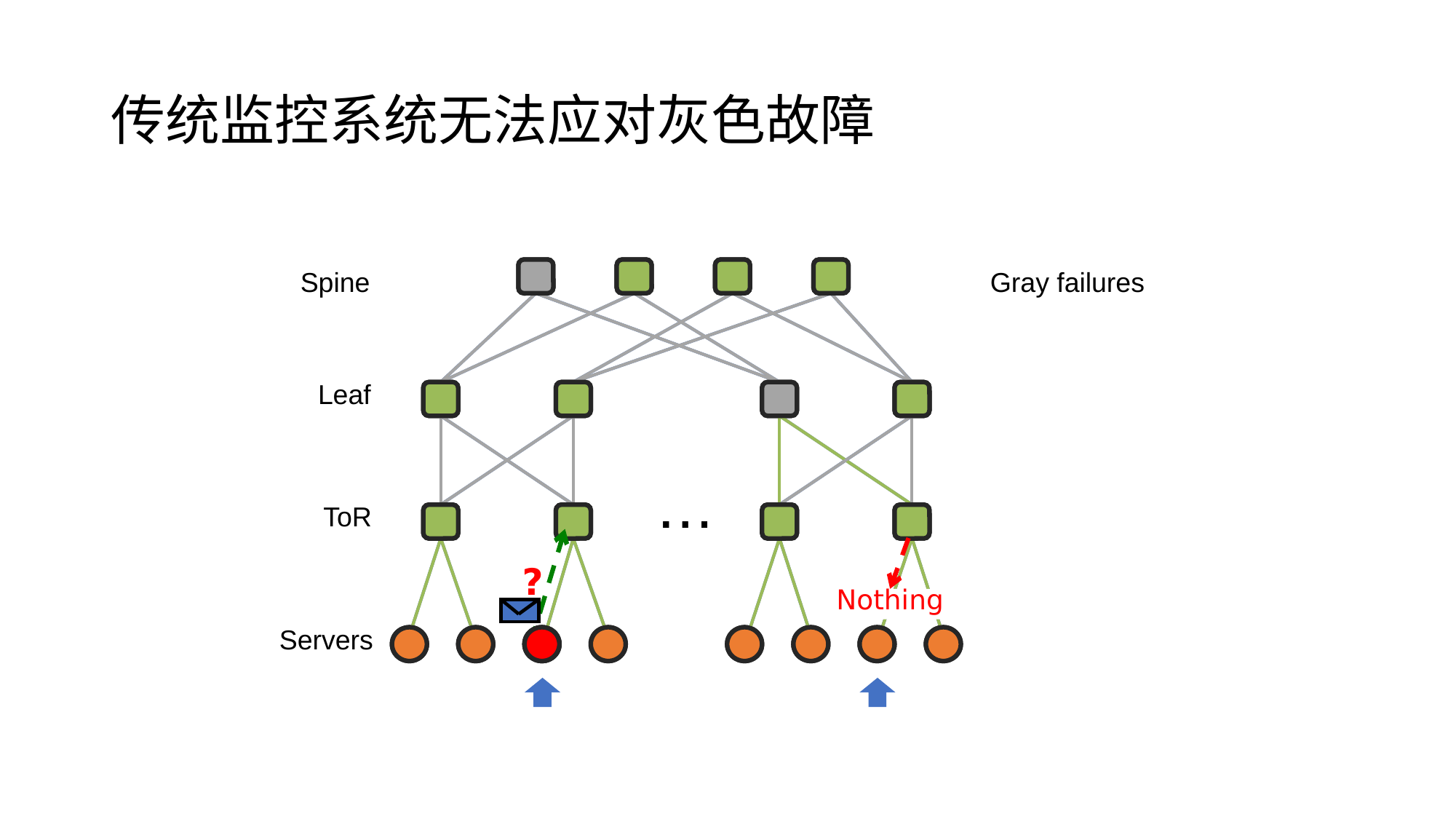

# 传统监控系统无法应对灰色故障
Gray failures
Spine

Leaf

ToR
…
Servers

…
Nothing
?